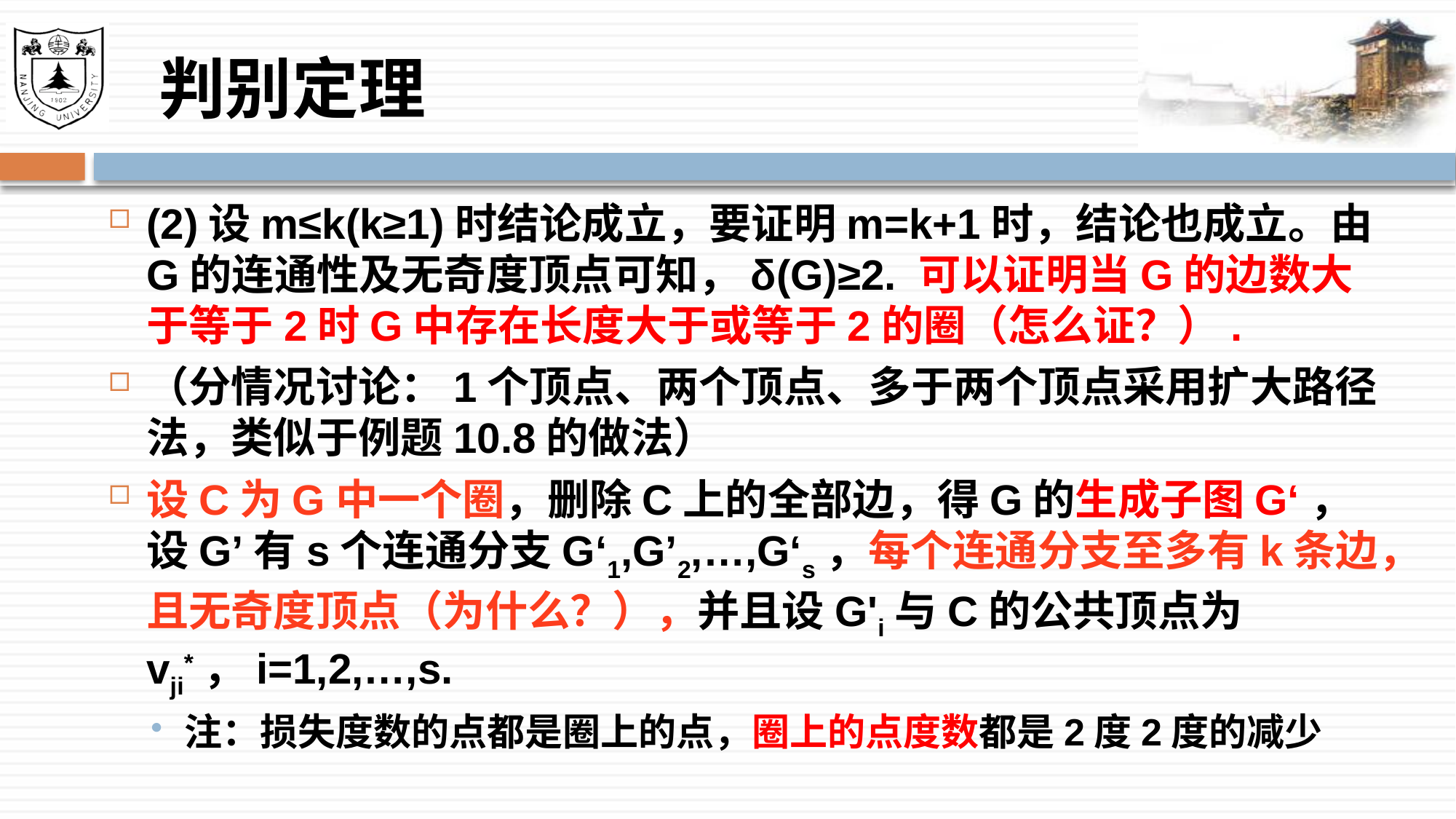

# 判别定理
(2)设m≤k(k≥1)时结论成立，要证明m=k+1时，结论也成立。由G的连通性及无奇度顶点可知，δ(G)≥2. 可以证明当G的边数大于等于2时G中存在长度大于或等于2的圈（怎么证？）.
（分情况讨论：1个顶点、两个顶点、多于两个顶点采用扩大路径法，类似于例题10.8的做法）
设C为G中一个圈，删除C上的全部边，得G的生成子图G‘，设G’有s个连通分支G‘1,G’2,…,G‘s，每个连通分支至多有k条边，且无奇度顶点（为什么？），并且设G'i与C的公共顶点为vji*，i=1,2,…,s.
注：损失度数的点都是圈上的点，圈上的点度数都是2度2度的减少